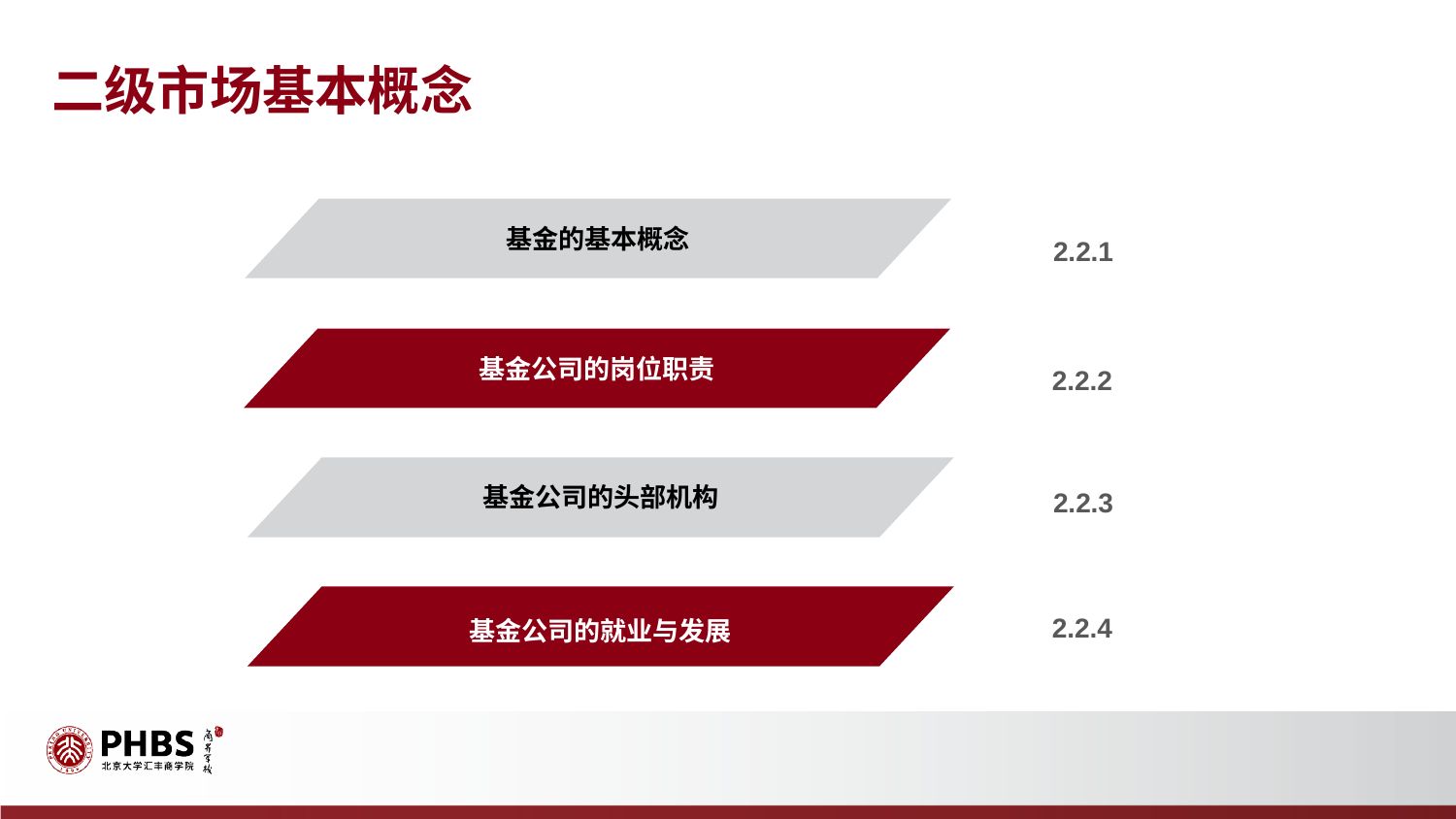

二级市场基本概念

基金的基本概念
2.2.1

基金公司的岗位职责
2.2.2

基金公司的头部机构
2.2.3

基金公司的就业与发展
2.2.4